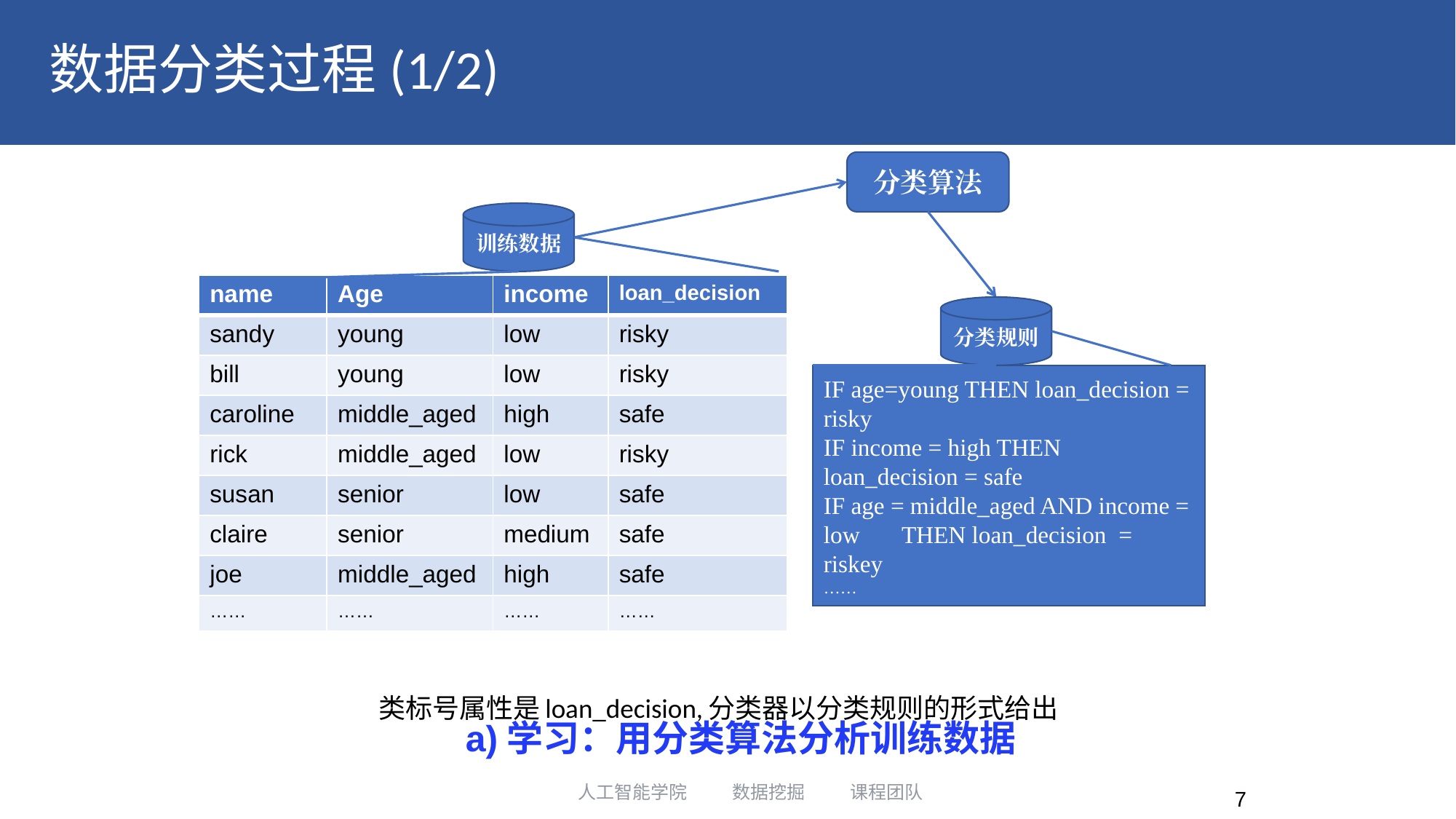

# 数据分类过程(1/2)
分类算法

类标号属性是loan_decision,分类器以分类规则的形式给出
训练数据
| name | Age | income | loan\_decision |
| --- | --- | --- | --- |
| sandy | young | low | risky |
| bill | young | low | risky |
| caroline | middle\_aged | high | safe |
| rick | middle\_aged | low | risky |
| susan | senior | low | safe |
| claire | senior | medium | safe |
| joe | middle\_aged | high | safe |
| …… | …… | …… | …… |
分类规则
IF age=young THEN loan_decision = risky
IF income = high THEN loan_decision = safe
IF age = middle_aged AND income = low       THEN loan_decision  = riskey
……
a)学习：用分类算法分析训练数据
人工智能学院        数据挖掘        课程团队
7